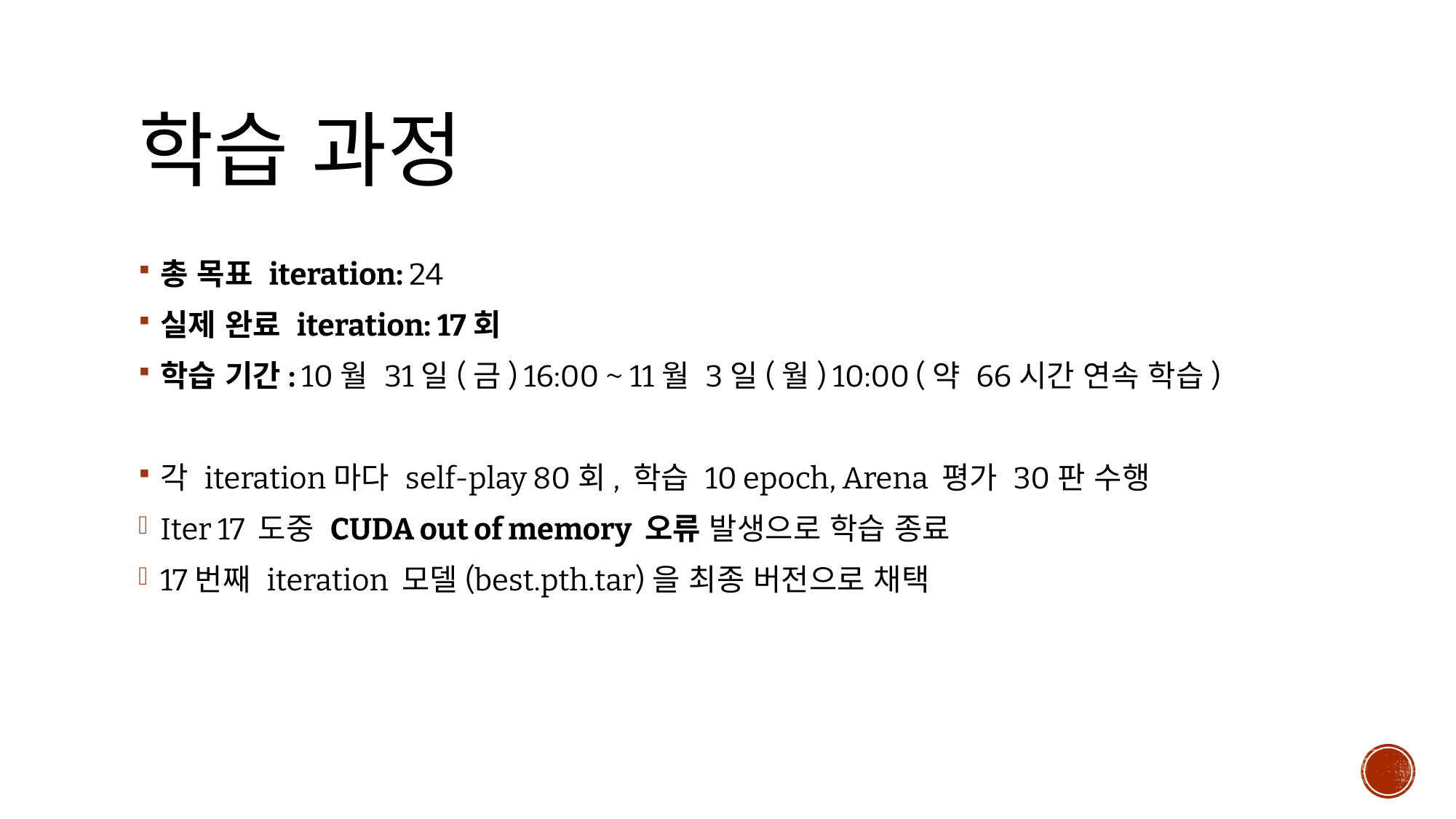

# 학습 과정
총 목표 iteration: 24
실제 완료 iteration: 17회
학습 기간: 10월 31일(금) 16:00 ~ 11월 3일(월) 10:00 (약 66시간 연속 학습)

각 iteration마다 self-play 80회, 학습 10 epoch, Arena 평가 30판 수행
Iter 17 도중 CUDA out of memory 오류 발생으로 학습 종료
17번째 iteration 모델(best.pth.tar)을 최종 버전으로 채택